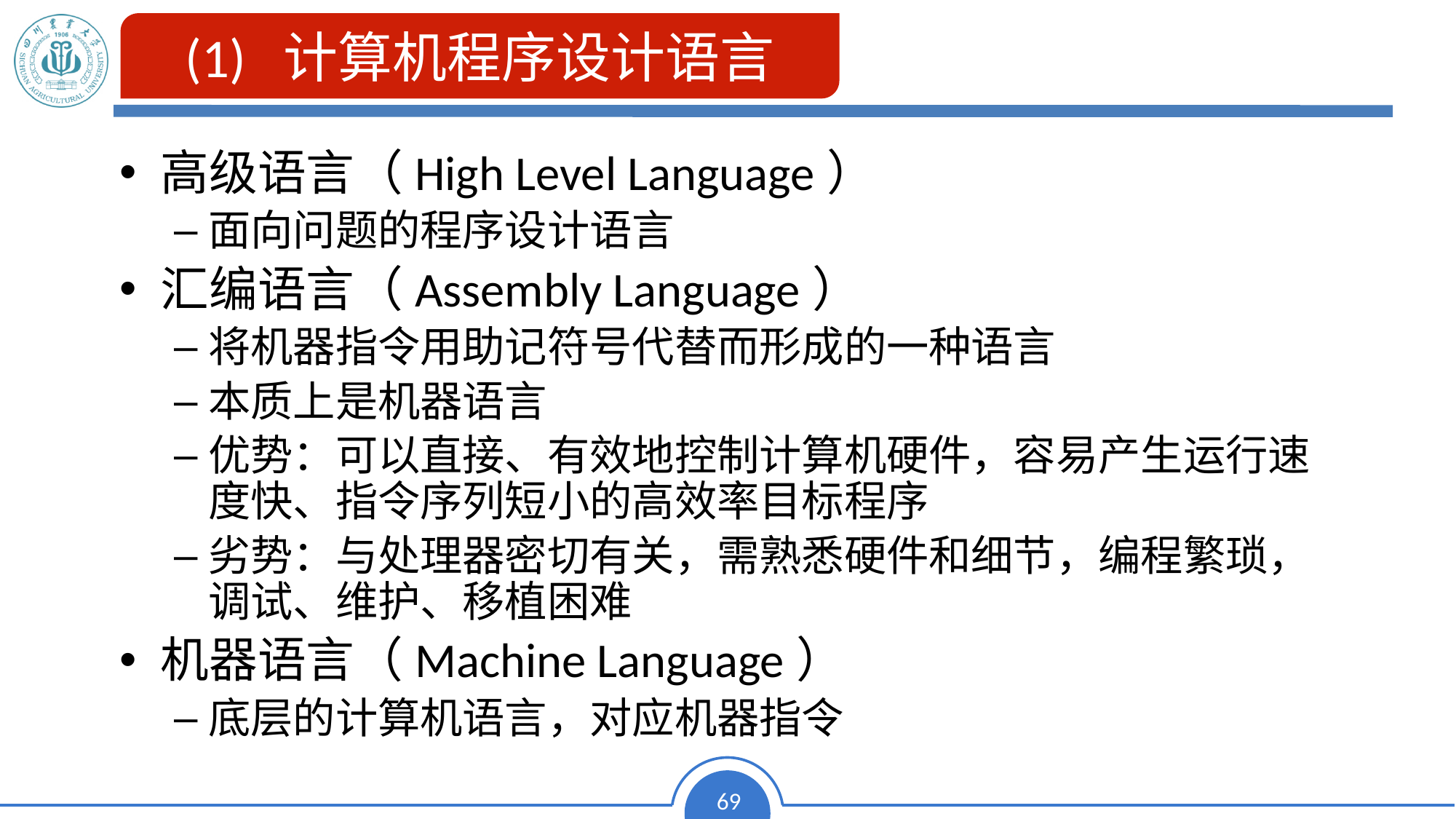

(1)  计算机程序设计语言
高级语言（High Level Language）
面向问题的程序设计语言
汇编语言（Assembly Language）
将机器指令用助记符号代替而形成的一种语言
本质上是机器语言
优势：可以直接、有效地控制计算机硬件，容易产生运行速度快、指令序列短小的高效率目标程序
劣势：与处理器密切有关，需熟悉硬件和细节，编程繁琐，调试、维护、移植困难
机器语言（Machine Language）
底层的计算机语言，对应机器指令